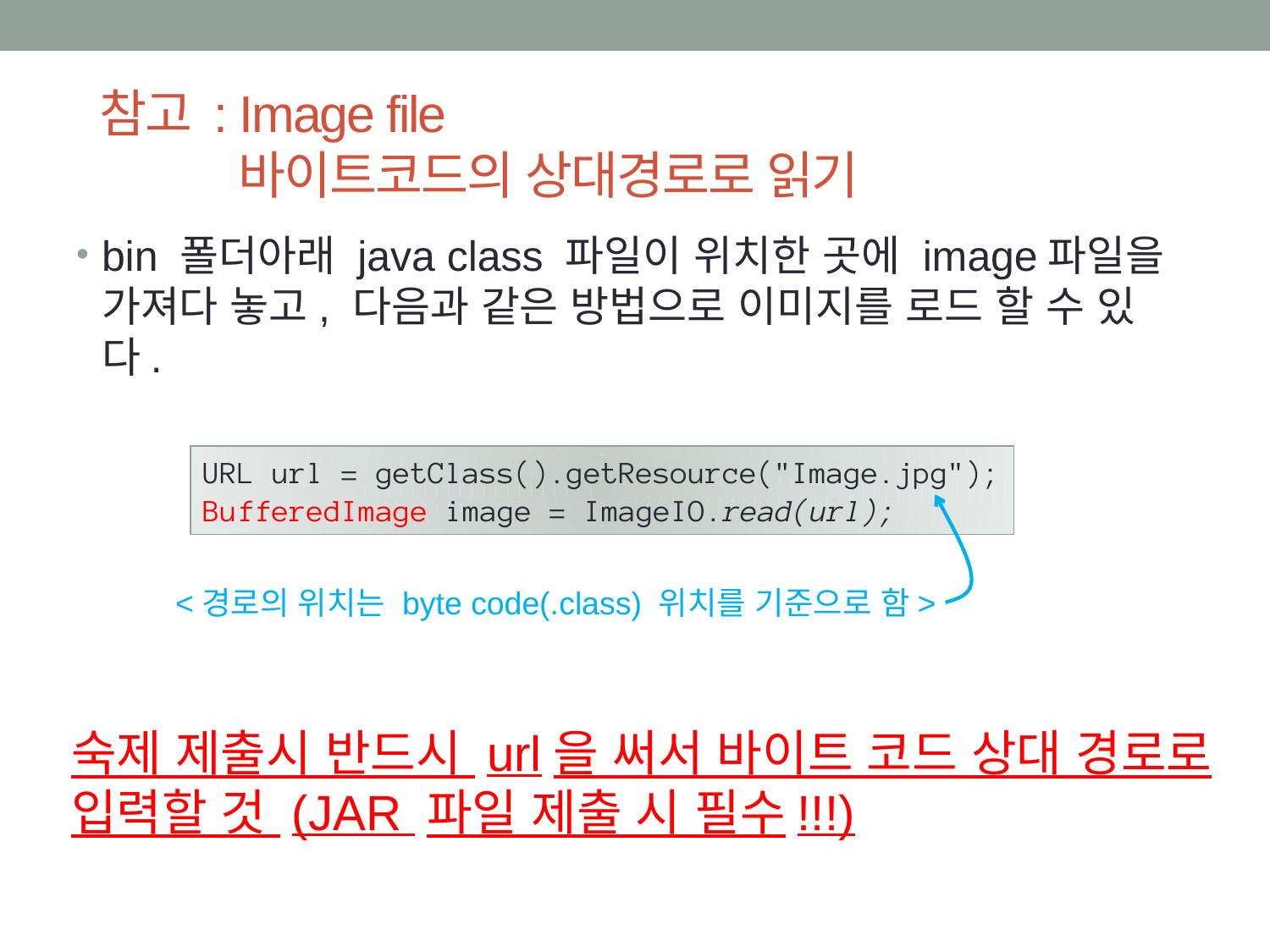

# 참고 : Image file 바이트코드의 상대경로로 읽기
bin 폴더아래 java class 파일이 위치한 곳에 image파일을 가져다 놓고, 다음과 같은 방법으로 이미지를 로드 할 수 있다.
URL url = getClass().getResource("Image.jpg");
BufferedImage image = ImageIO.read(url);

<경로의 위치는 byte code(.class) 위치를 기준으로 함>
숙제 제출시 반드시 url을 써서 바이트 코드 상대 경로로 입력할 것 (JAR 파일 제출 시 필수!!!)